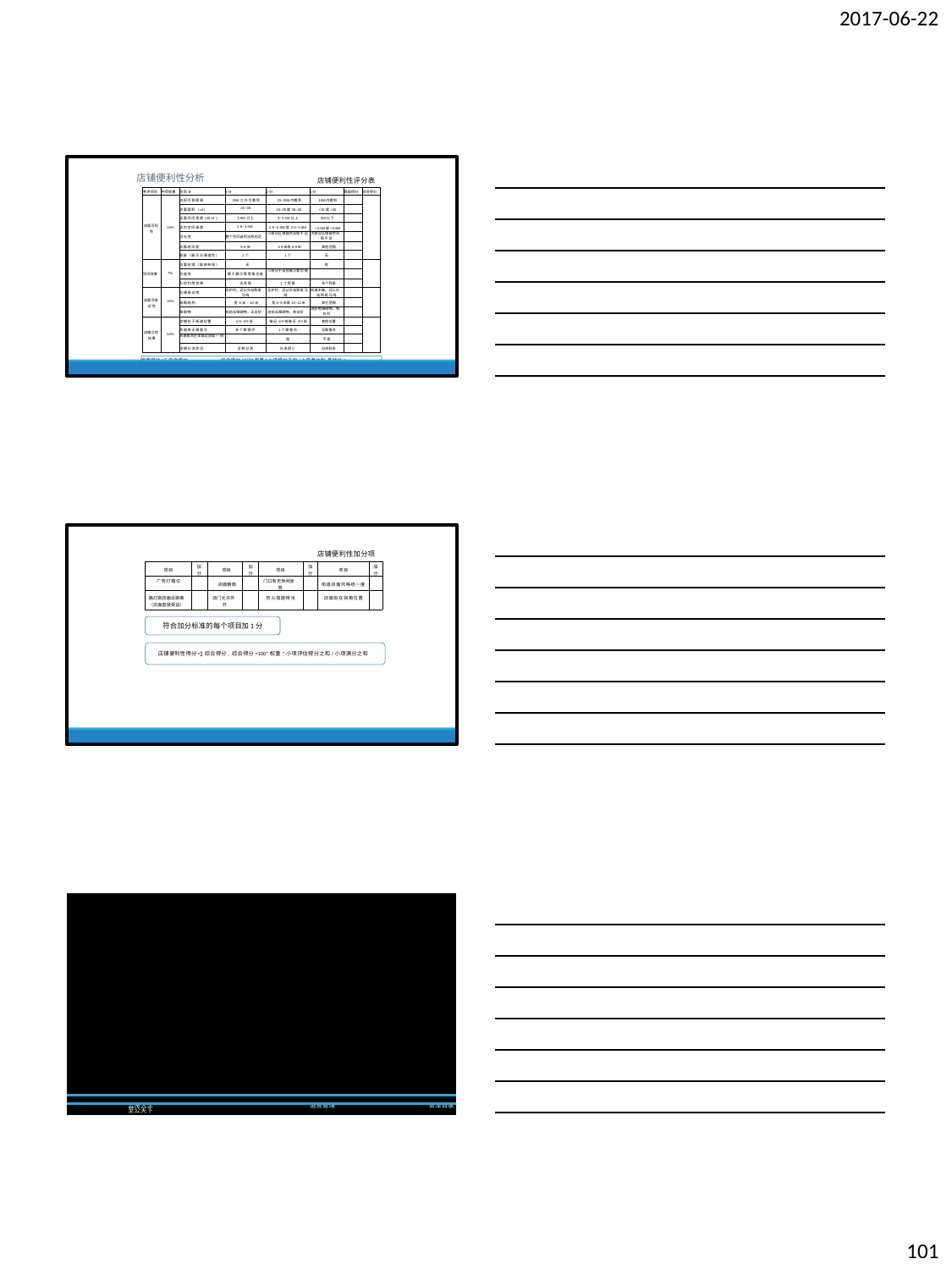

2017-06-22

店铺便利性分析
店铺便利性评分表
| 考评项目 | 中项权重 | 项目B | 3分 | 2分 | 1分 | 等级得分 | 综合得分 |
| --- | --- | --- | --- | --- | --- | --- | --- |
| 店面可视 性 | 24% | 店招可视距离 | 25M之外可看到 | 15~25M内看到 | 15M内看到 |  |  |
|  |  | 店面面积（㎡） | 25~35 | 15~25或36~40 | <15或>40 |  |  |
|  |  | 店面开间宽度(30㎡) | 3.5M以上 | 3~3.5M以上 | 3M以下 |  |  |
|  |  | 店内空间高度 | 2.8~3.5M | 2.5~2.8M或3.5~3.8M | <2.5M或>3.8M |  |  |
|  |  | 应光性 | 整个空间自然光照充足 | 小部分区域自然光照不 足 | 大部分区域自然光 照不足 |  |  |
|  |  | 店面进深度 | 5-6米 | 3-5米或6-8米 | 其他范围 |  |  |
|  |  | 橱窗（展示与通透性） | 2个 | 1个 | 无 |  |  |
| 空间效果 | 7% | 店面柱墙（影响布局） | 无 |  | 有 |  |  |
|  |  | 功能性 | 便于展示等零售功能 | 少部分不适合展示等功 能 |  |  |  |
|  |  | 形状利用效果 | 无死角 | 1个死角 | 多个死角 |  |  |
| 店面可接 近性 | 15% | 交通易达性 | 无护栏，近公交站和斑 马线 | 无护栏，远公交站和斑 马线 | 街道末端，远公交 站和斑马线 |  |  |
|  |  | 道路结构 | 宽8米--10米 | 宽6~8米或10~12米 | 其它范围 |  |  |
|  |  | 障碍物 | 店前无障碍物，无台阶 | 店前无障碍物，有台阶 | 店前有障碍物，有 台阶 |  |  |
| 店铺立地 效果 | 54% | 店铺位于街道位置 | 1/3~2/3处 | 接近1/3或接近2/3处 | 其他位置 |  |  |
|  |  | 街道有无聚客点 | 多个聚客点 | 1个聚客点 | 无聚客点 |  |  |
|  |  | 街道客流主体靠近店面一 侧 |  | 是 | 不是 |  |  |
|  |  | 店铺分流状况 | 没有分流 | 分流很少 | 分流较多 |  |  |
|  |  |  |  |  |  |  |  |
| --- | --- | --- | --- | --- | --- | --- | --- |
|  |  |  |  |  |  |  |  |
|  |  |  |  |  |  |  |  |
|  |  |  |  |  |  |  |  |
|  |  |  |  |  |  |  |  |
|  |  |  |  |  |  |  |  |
|  |  |  |  |  |  |  |  |
|  |  |  |  |  |  |  |  |
|  |  |  |  |  |  |  |  |
|  |  |  |  |  |  |  |  |
|  |  |  |  |  |  |  |  |
|  |  |  |  |  |  |  |  |
|  |  |  |  |  |  |  |  |
|  |  |  |  |  |  |  |  |
|  |  |  |  |  |  |  |  |
|  |  |  |  |  |  |  |  |
|  |  |  |  |  |  |  |  |
|  |  |  |  |  |  |  |  |

商圈得分=∑综合得分,	综合得分=100*权重*小项得分之和/小项满分和 基础分= 分
云南大学	运营管理

会泽百家 至公天下

店铺便利性加分项

| 项目 | 加 分 | 项目 | 加 分 | 项目 | 加 分 | 项目 | 加 分 |
| --- | --- | --- | --- | --- | --- | --- | --- |
| 广告灯箱位 |  | 店面朝南 |  | 门口有无休闲坐 凳 |  | 街道店面风格统一度 |  |
| 路灯距店面近距离 （店面直接受益） |  | 店门允许外 开 |  | 防火措施得当 |  | 店面处在拐角位置 |  |

符合加分标准的每个项目加1分

店铺便利性得分=∑综合得分, 综合得分=100*权重*小项评估得分之和/小项满分之和

云南大学
运营管理
会泽百家 至公天下

| 附：店址调查表 |  |  |  |  |  |
| --- | --- | --- | --- | --- | --- |
|  | 预期店所属分公司： |  | 预期店位置： | 性质：□直营 □加盟 □ 其他 |  |
|  | 店租＿＿元 转让费＿＿元 其他费＿＿元 |  | 店使用情况：□空屋 □使用 可迁入时间：＿＿年＿＿月＿ ＿日 |  |  |
|  | 店铺营业时间：从 ＿时＿分--- ＿时＿分 |  | 周围店铺的租金情况：1、＿元/年(共 平方米); 2、＿元/ 年(共 平方米) |  |  |
|  | 店面物 业条件 | 店面面积：＿＿平方米 | 店面尺寸：面宽＿＿米 纵深＿＿米 店高＿＿米 |  |  |
|  |  | 店招尺寸：寛＿米 高＿米 | 店面形状：□窄形 □宽形 □方形 □圆弧形 □其他 形状 |  |  |
|  |  | 橱窗：□有＿＿个 尺寸：寛＿米 高＿米 | 店门朝向：＿＿（方向）； □外开 □内开 |  |  |
|  |  | 店面功能性：□储藏 □展示 □试镜 | 店面利用率：＿＿（百分比）；有无死角：□有＿＿个 □ 无 |  |  |
|  |  | 防火措施：□好 □一般 □差 | 店面柱墙：□有＿＿个 □无 |  |  |
|  | 店周围 物业条 件 | 店招可视距离：＿米 | 店前分布：□护栏 □斑马线 □公交站＿＿线路车 |  |  |
|  |  | 店前台阶：□有＿＿阶 □无 | 店前障碍物：□无 □有 主要是：＿＿＿＿ |  |  |
|  |  | 门口休闲凳：□无 □有 距店＿＿米 | 门口路灯：□无 □有 距店＿＿米 |  |  |
|  |  | 广告灯箱位：□有＿＿个 □无 | 门口公交站：□无 □有 距店＿＿米 |  |  |
|  |  | 临店聚人气的大店：□有＿＿个 □无 | 店面所处位置：□进口 □中心 □交叉口 □拐 角 |  |  |
|  |  | 店面所处:□阳街 □阴街; 店面人行道宽 ＿米 | 店前目标人流量:＿人/天,人流高峰从＿时＿分---＿时＿分 |  |  |
|  |  | 临近女装经营方向：□同定位的女装品牌 □高档定位的女装品牌 □低档定位的女装品牌 □一般女装 |  |  |  |
| 云南大学 运营管理 会泽百家 至公天下 |  |  |  |  |  |

101